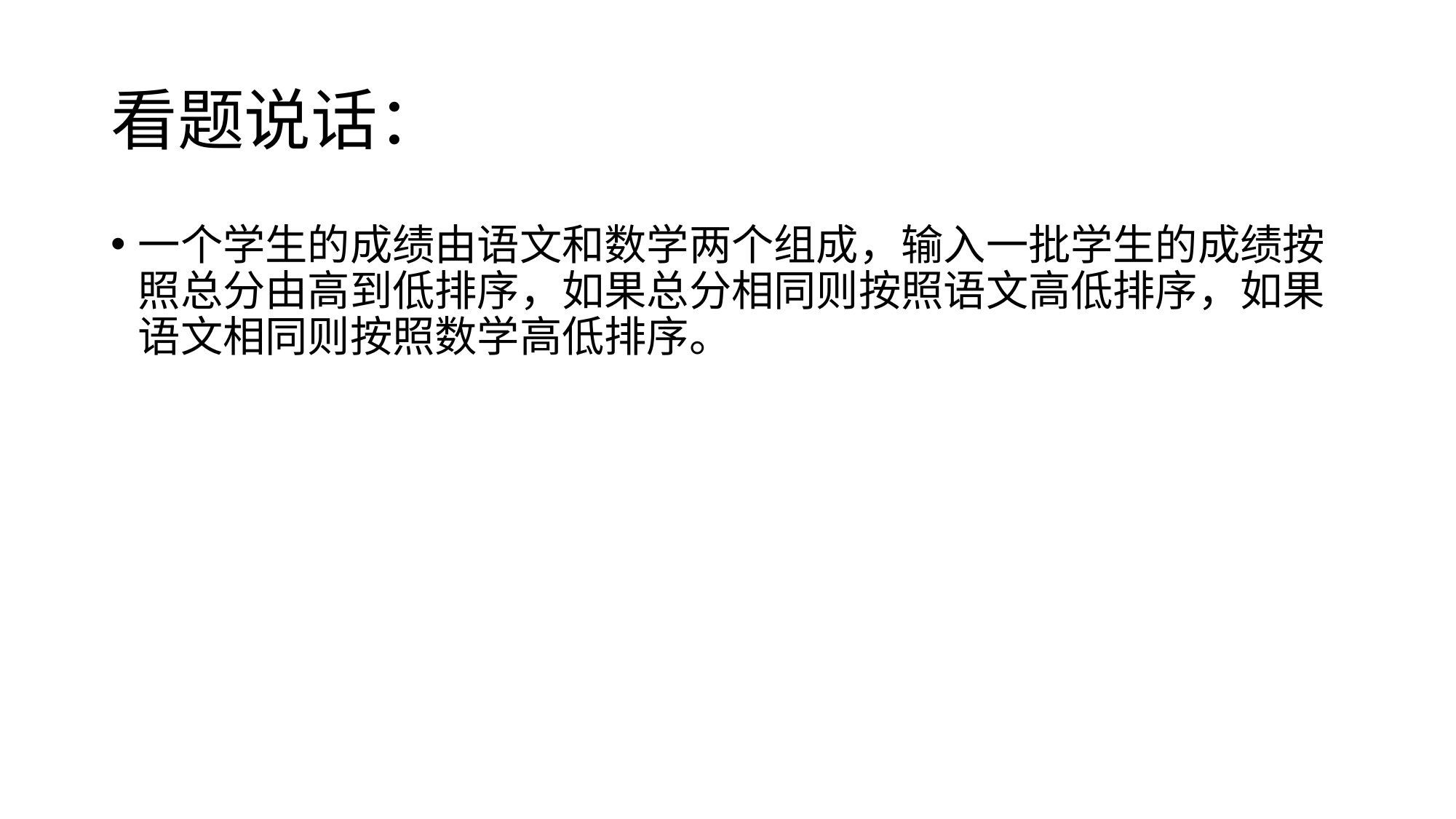

# 看题说话：
一个学生的成绩由语文和数学两个组成，输入一批学生的成绩按照总分由高到低排序，如果总分相同则按照语文高低排序，如果语文相同则按照数学高低排序。